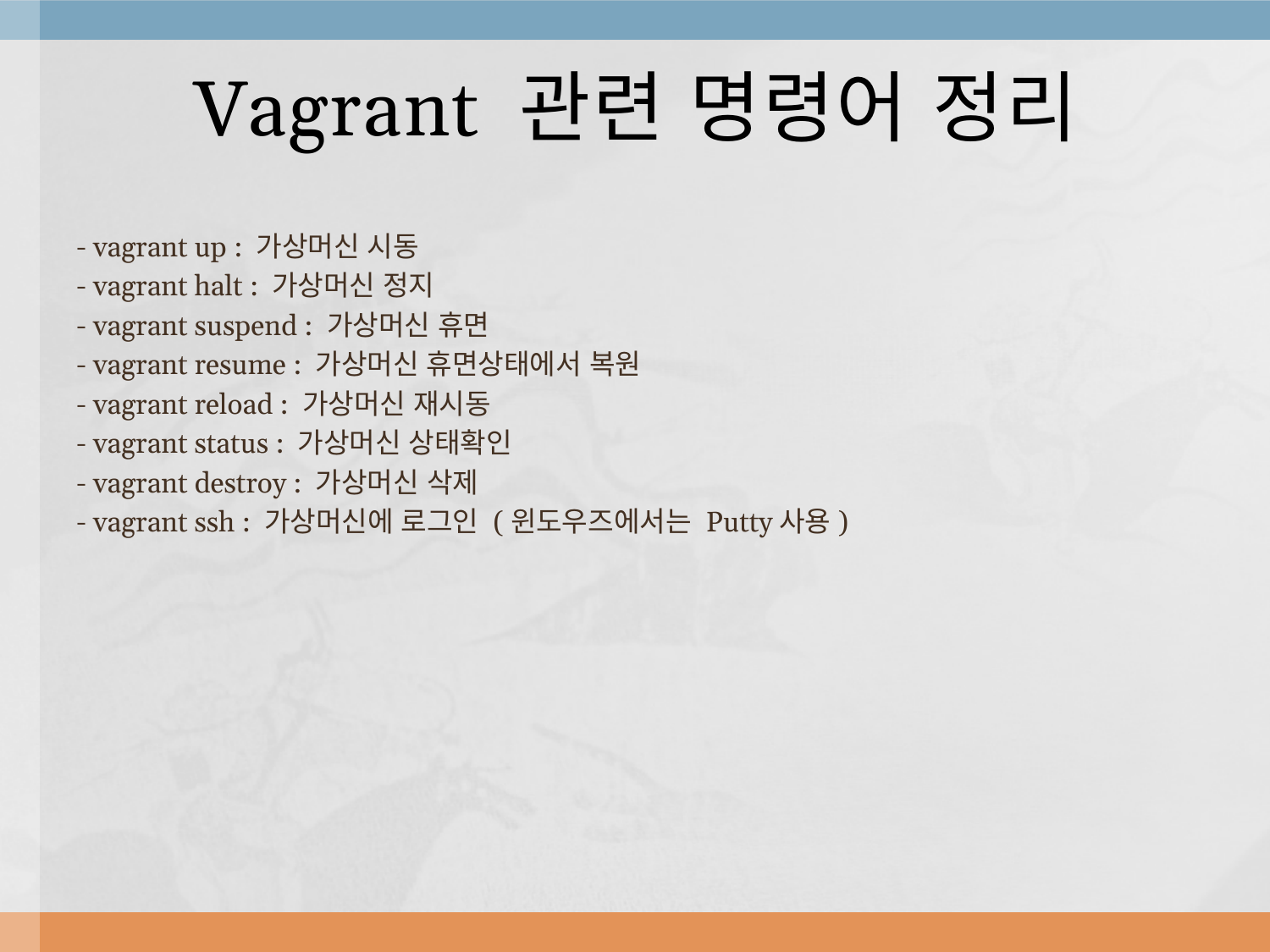

# Vagrant 관련 명령어 정리
- vagrant up : 가상머신 시동
- vagrant halt : 가상머신 정지
- vagrant suspend : 가상머신 휴면
- vagrant resume : 가상머신 휴면상태에서 복원
- vagrant reload : 가상머신 재시동
- vagrant status : 가상머신 상태확인
- vagrant destroy : 가상머신 삭제
- vagrant ssh : 가상머신에 로그인 (윈도우즈에서는 Putty사용)